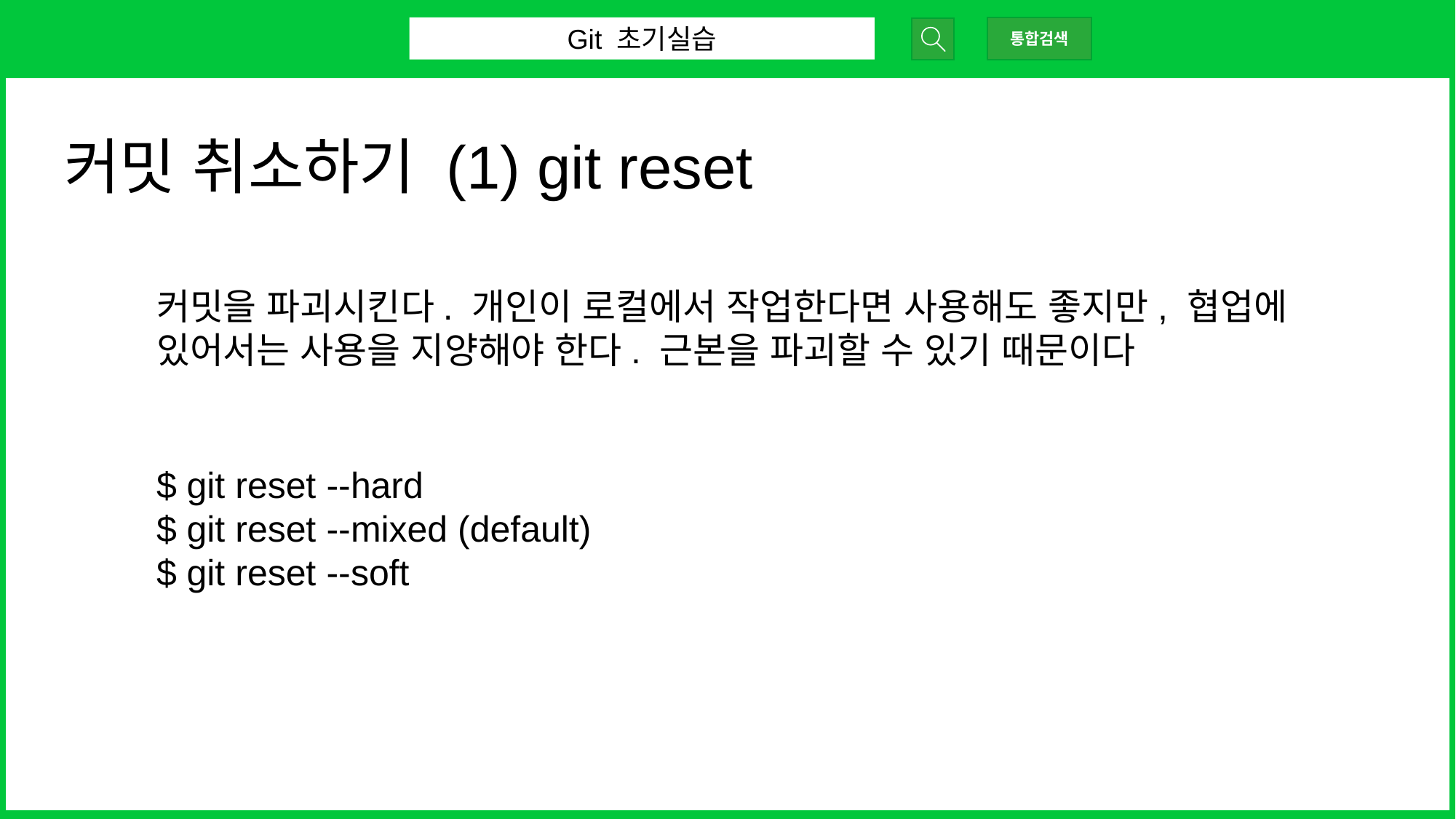

Git 초기실습
통합검색

커밋 취소하기 (1) git reset
커밋을 파괴시킨다. 개인이 로컬에서 작업한다면 사용해도 좋지만, 협업에 있어서는 사용을 지양해야 한다. 근본을 파괴할 수 있기 때문이다
$ git reset --hard
$ git reset --mixed (default)
$ git reset --soft